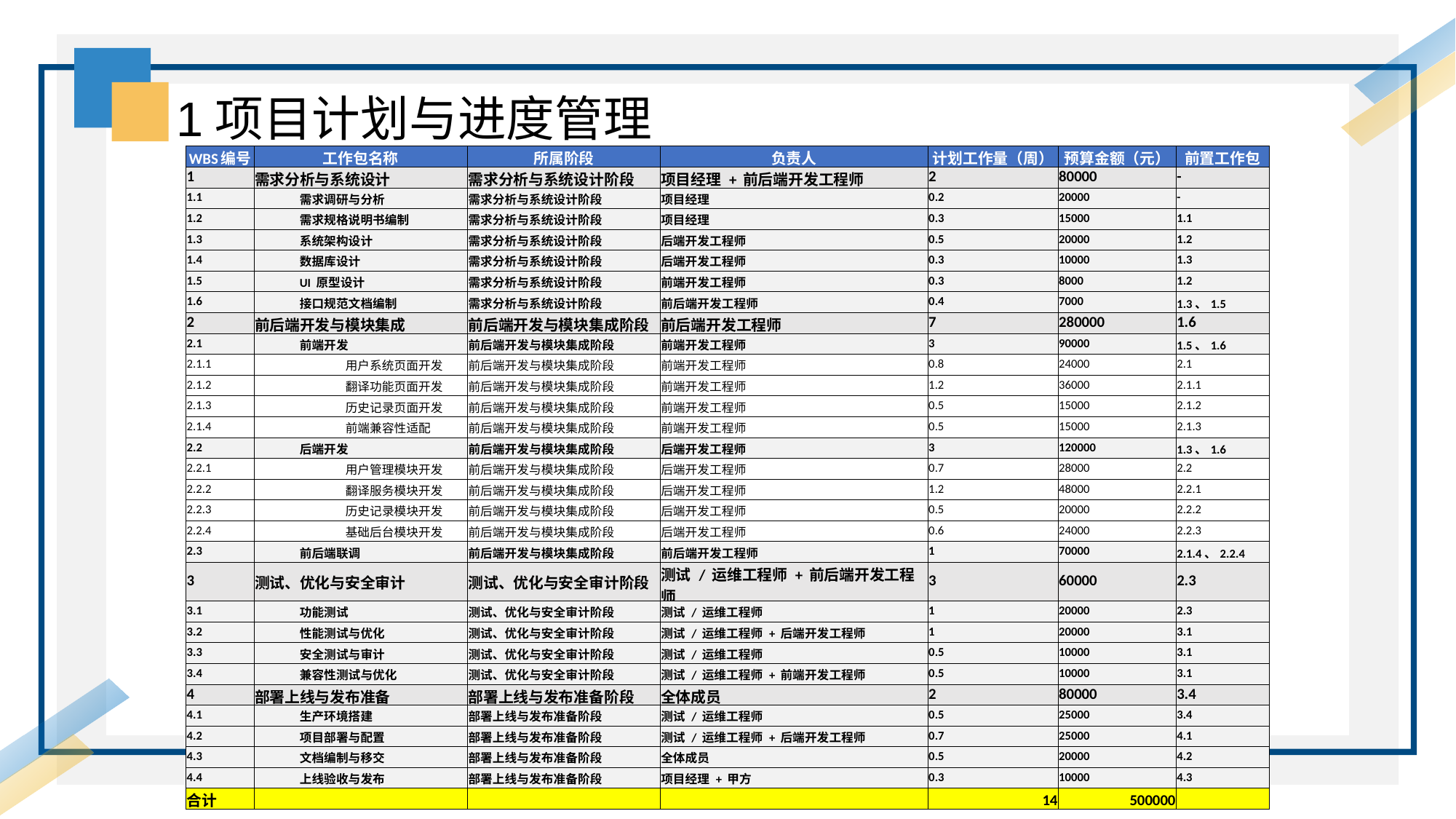

1项目计划与进度管理
| WBS编号 | 工作包名称 | 所属阶段 | 负责人 | 计划工作量（周） | 预算金额（元） | 前置工作包 |
| --- | --- | --- | --- | --- | --- | --- |
| 1 | 需求分析与系统设计 | 需求分析与系统设计阶段 | 项目经理 + 前后端开发工程师 | 2 | 80000 | - |
| 1.1 | 需求调研与分析 | 需求分析与系统设计阶段 | 项目经理 | 0.2 | 20000 | - |
| 1.2 | 需求规格说明书编制 | 需求分析与系统设计阶段 | 项目经理 | 0.3 | 15000 | 1.1 |
| 1.3 | 系统架构设计 | 需求分析与系统设计阶段 | 后端开发工程师 | 0.5 | 20000 | 1.2 |
| 1.4 | 数据库设计 | 需求分析与系统设计阶段 | 后端开发工程师 | 0.3 | 10000 | 1.3 |
| 1.5 | UI 原型设计 | 需求分析与系统设计阶段 | 前端开发工程师 | 0.3 | 8000 | 1.2 |
| 1.6 | 接口规范文档编制 | 需求分析与系统设计阶段 | 前后端开发工程师 | 0.4 | 7000 | 1.3、1.5 |
| 2 | 前后端开发与模块集成 | 前后端开发与模块集成阶段 | 前后端开发工程师 | 7 | 280000 | 1.6 |
| 2.1 | 前端开发 | 前后端开发与模块集成阶段 | 前端开发工程师 | 3 | 90000 | 1.5、1.6 |
| 2.1.1 | 用户系统页面开发 | 前后端开发与模块集成阶段 | 前端开发工程师 | 0.8 | 24000 | 2.1 |
| 2.1.2 | 翻译功能页面开发 | 前后端开发与模块集成阶段 | 前端开发工程师 | 1.2 | 36000 | 2.1.1 |
| 2.1.3 | 历史记录页面开发 | 前后端开发与模块集成阶段 | 前端开发工程师 | 0.5 | 15000 | 2.1.2 |
| 2.1.4 | 前端兼容性适配 | 前后端开发与模块集成阶段 | 前端开发工程师 | 0.5 | 15000 | 2.1.3 |
| 2.2 | 后端开发 | 前后端开发与模块集成阶段 | 后端开发工程师 | 3 | 120000 | 1.3、1.6 |
| 2.2.1 | 用户管理模块开发 | 前后端开发与模块集成阶段 | 后端开发工程师 | 0.7 | 28000 | 2.2 |
| 2.2.2 | 翻译服务模块开发 | 前后端开发与模块集成阶段 | 后端开发工程师 | 1.2 | 48000 | 2.2.1 |
| 2.2.3 | 历史记录模块开发 | 前后端开发与模块集成阶段 | 后端开发工程师 | 0.5 | 20000 | 2.2.2 |
| 2.2.4 | 基础后台模块开发 | 前后端开发与模块集成阶段 | 后端开发工程师 | 0.6 | 24000 | 2.2.3 |
| 2.3 | 前后端联调 | 前后端开发与模块集成阶段 | 前后端开发工程师 | 1 | 70000 | 2.1.4、2.2.4 |
| 3 | 测试、优化与安全审计 | 测试、优化与安全审计阶段 | 测试 / 运维工程师 + 前后端开发工程师 | 3 | 60000 | 2.3 |
| 3.1 | 功能测试 | 测试、优化与安全审计阶段 | 测试 / 运维工程师 | 1 | 20000 | 2.3 |
| 3.2 | 性能测试与优化 | 测试、优化与安全审计阶段 | 测试 / 运维工程师 + 后端开发工程师 | 1 | 20000 | 3.1 |
| 3.3 | 安全测试与审计 | 测试、优化与安全审计阶段 | 测试 / 运维工程师 | 0.5 | 10000 | 3.1 |
| 3.4 | 兼容性测试与优化 | 测试、优化与安全审计阶段 | 测试 / 运维工程师 + 前端开发工程师 | 0.5 | 10000 | 3.1 |
| 4 | 部署上线与发布准备 | 部署上线与发布准备阶段 | 全体成员 | 2 | 80000 | 3.4 |
| 4.1 | 生产环境搭建 | 部署上线与发布准备阶段 | 测试 / 运维工程师 | 0.5 | 25000 | 3.4 |
| 4.2 | 项目部署与配置 | 部署上线与发布准备阶段 | 测试 / 运维工程师 + 后端开发工程师 | 0.7 | 25000 | 4.1 |
| 4.3 | 文档编制与移交 | 部署上线与发布准备阶段 | 全体成员 | 0.5 | 20000 | 4.2 |
| 4.4 | 上线验收与发布 | 部署上线与发布准备阶段 | 项目经理 + 甲方 | 0.3 | 10000 | 4.3 |
| 合计 |  |  |  | 14 | 500000 |  |